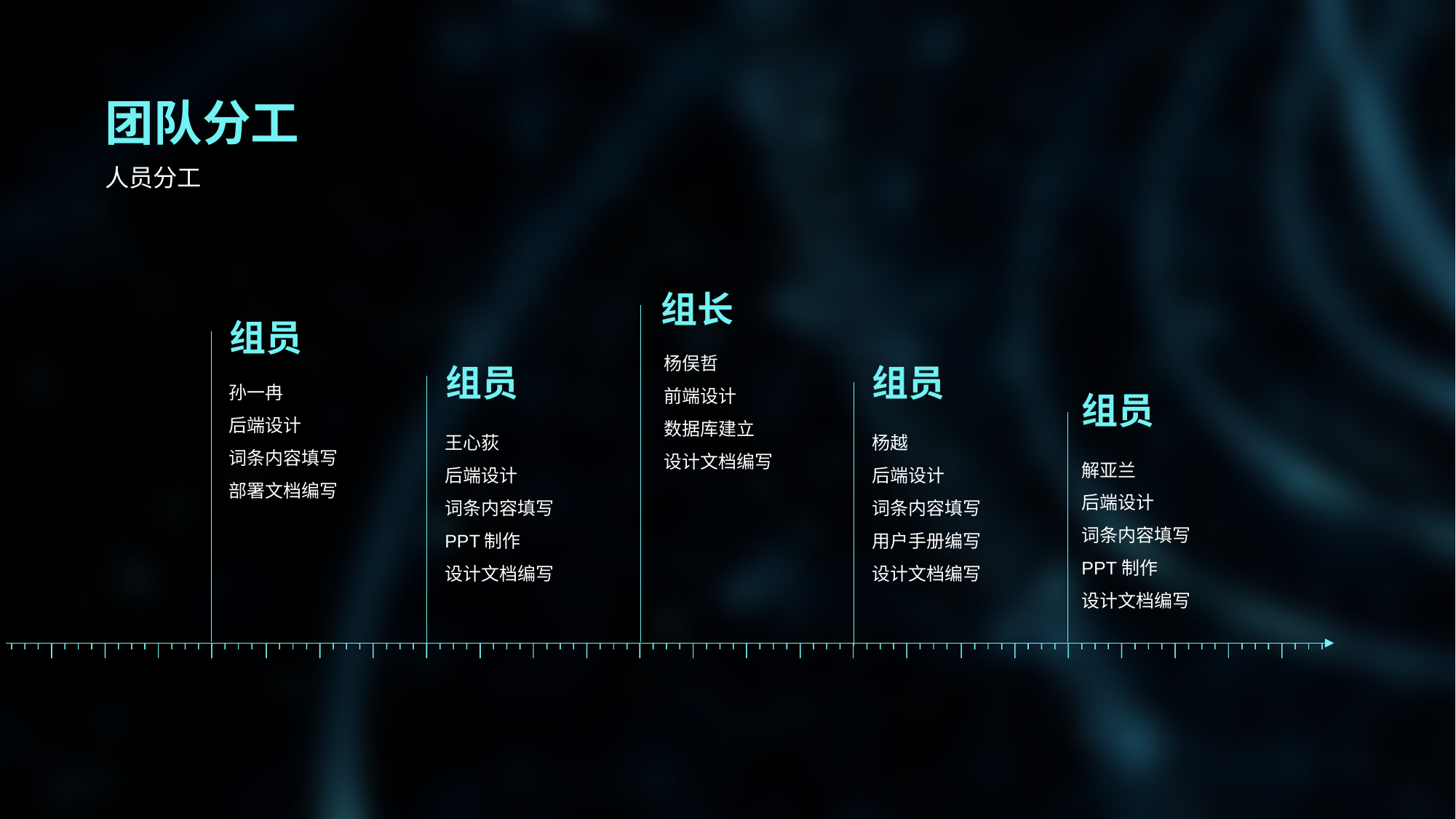

团队分工
人员分工
组长
杨俣哲
前端设计
数据库建立
设计文档编写
组员
孙一冉
后端设计
词条内容填写
部署文档编写
组员
杨越
后端设计
词条内容填写
用户手册编写
设计文档编写
组员
王心荻
后端设计
词条内容填写
PPT制作
设计文档编写
组员
解亚兰
后端设计
词条内容填写
PPT制作
设计文档编写